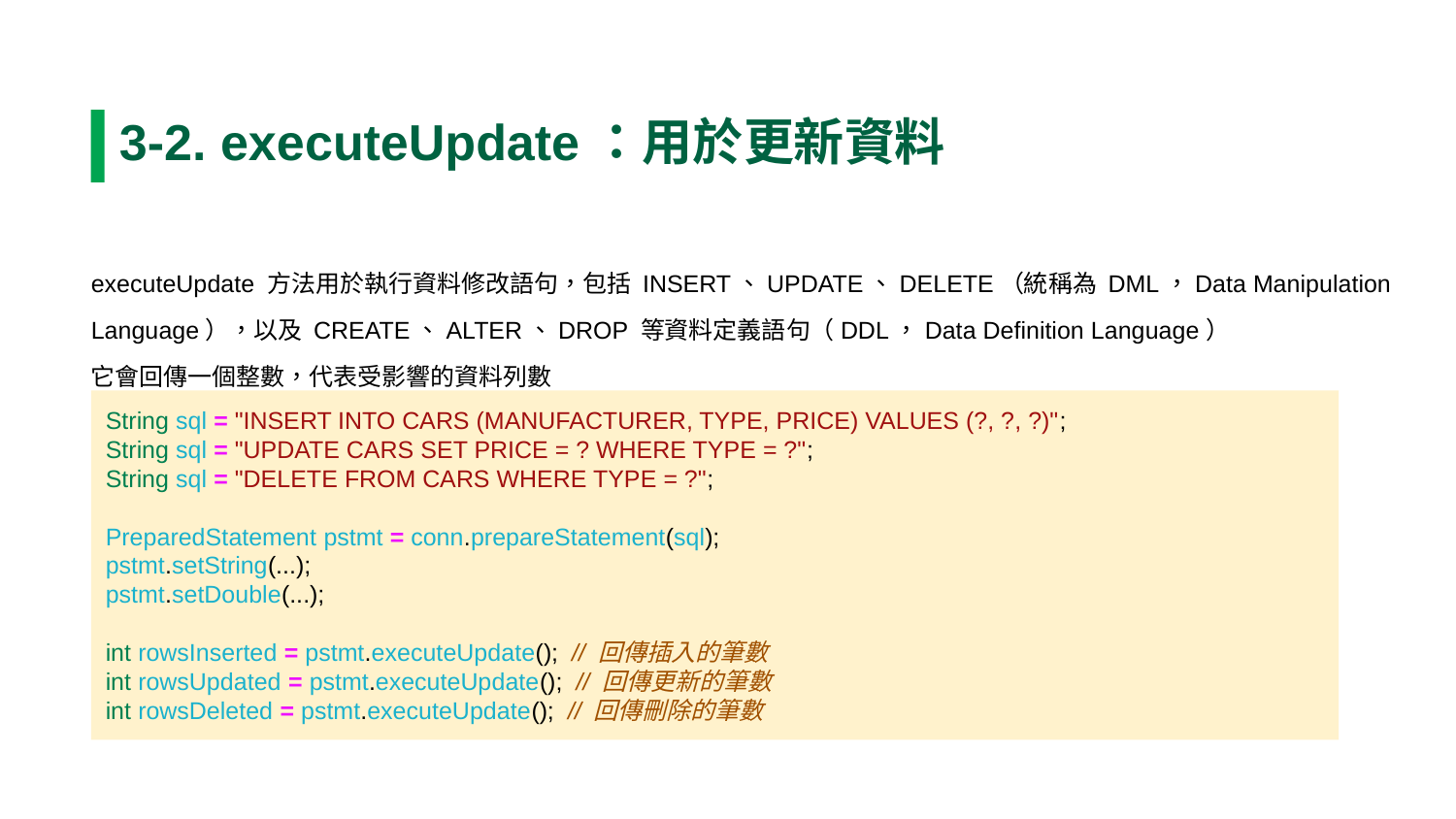

3-2. executeUpdate：用於更新資料
executeUpdate 方法用於執行資料修改語句，包括 INSERT、UPDATE、DELETE（統稱為 DML，Data Manipulation Language），以及 CREATE、ALTER、DROP 等資料定義語句（DDL，Data Definition Language）
它會回傳一個整數，代表受影響的資料列數
String sql = "INSERT INTO CARS (MANUFACTURER, TYPE, PRICE) VALUES (?, ?, ?)";
String sql = "UPDATE CARS SET PRICE = ? WHERE TYPE = ?";
String sql = "DELETE FROM CARS WHERE TYPE = ?";

PreparedStatement pstmt = conn.prepareStatement(sql);
pstmt.setString(...);
pstmt.setDouble(...);

int rowsInserted = pstmt.executeUpdate();  // 回傳插入的筆數
int rowsUpdated = pstmt.executeUpdate();  // 回傳更新的筆數
int rowsDeleted = pstmt.executeUpdate();  // 回傳刪除的筆數